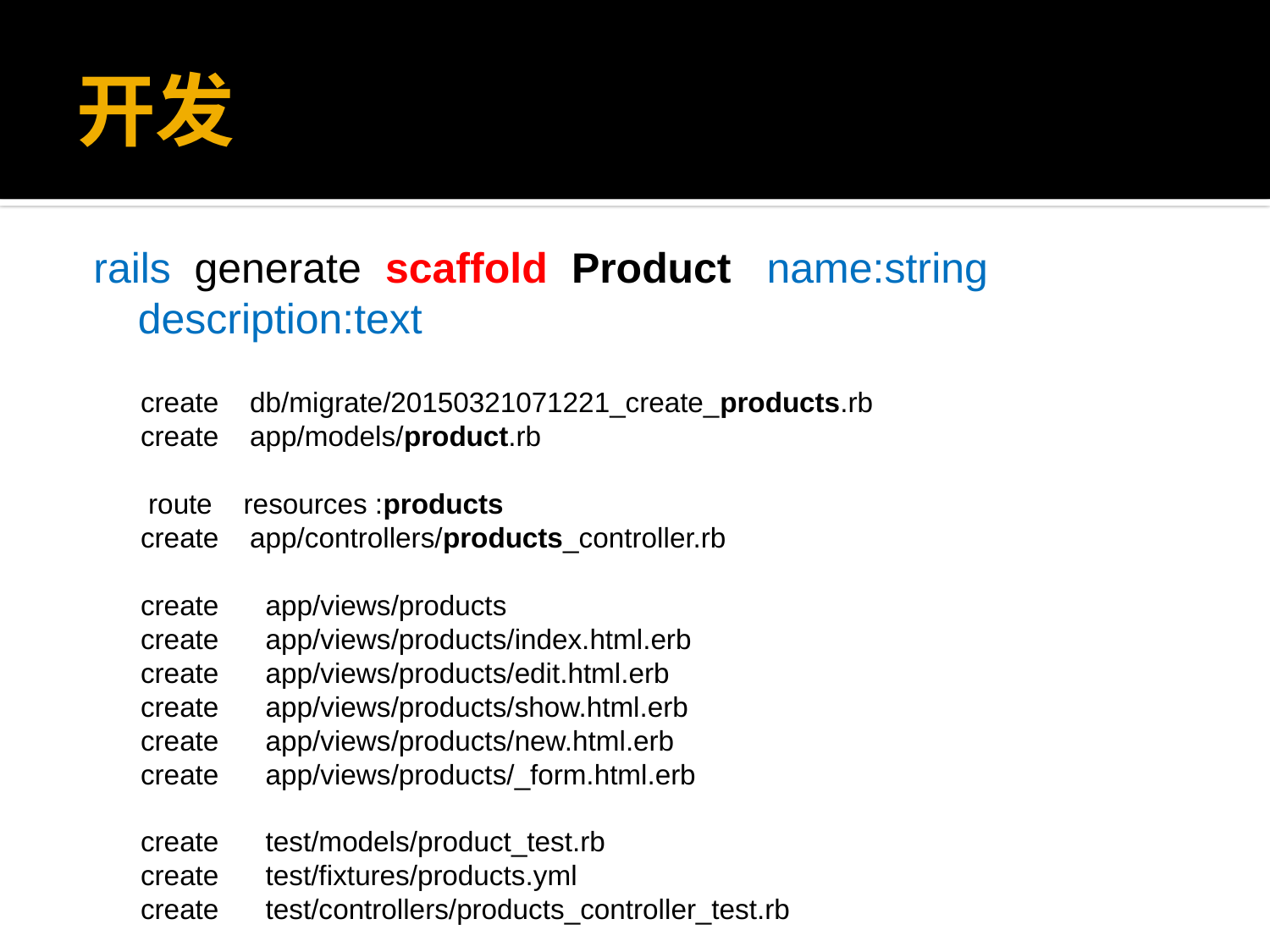

# 开发
rails  generate  scaffold  Product   name:string description:text

      create    db/migrate/20150321071221_create_products.rb
      create    app/models/product.rb

       route    resources :products
      create    app/controllers/products_controller.rb

      create      app/views/products
      create      app/views/products/index.html.erb
      create      app/views/products/edit.html.erb
      create      app/views/products/show.html.erb
      create      app/views/products/new.html.erb
      create      app/views/products/_form.html.erb

      create      test/models/product_test.rb
      create      test/fixtures/products.yml
      create      test/controllers/products_controller_test.rb